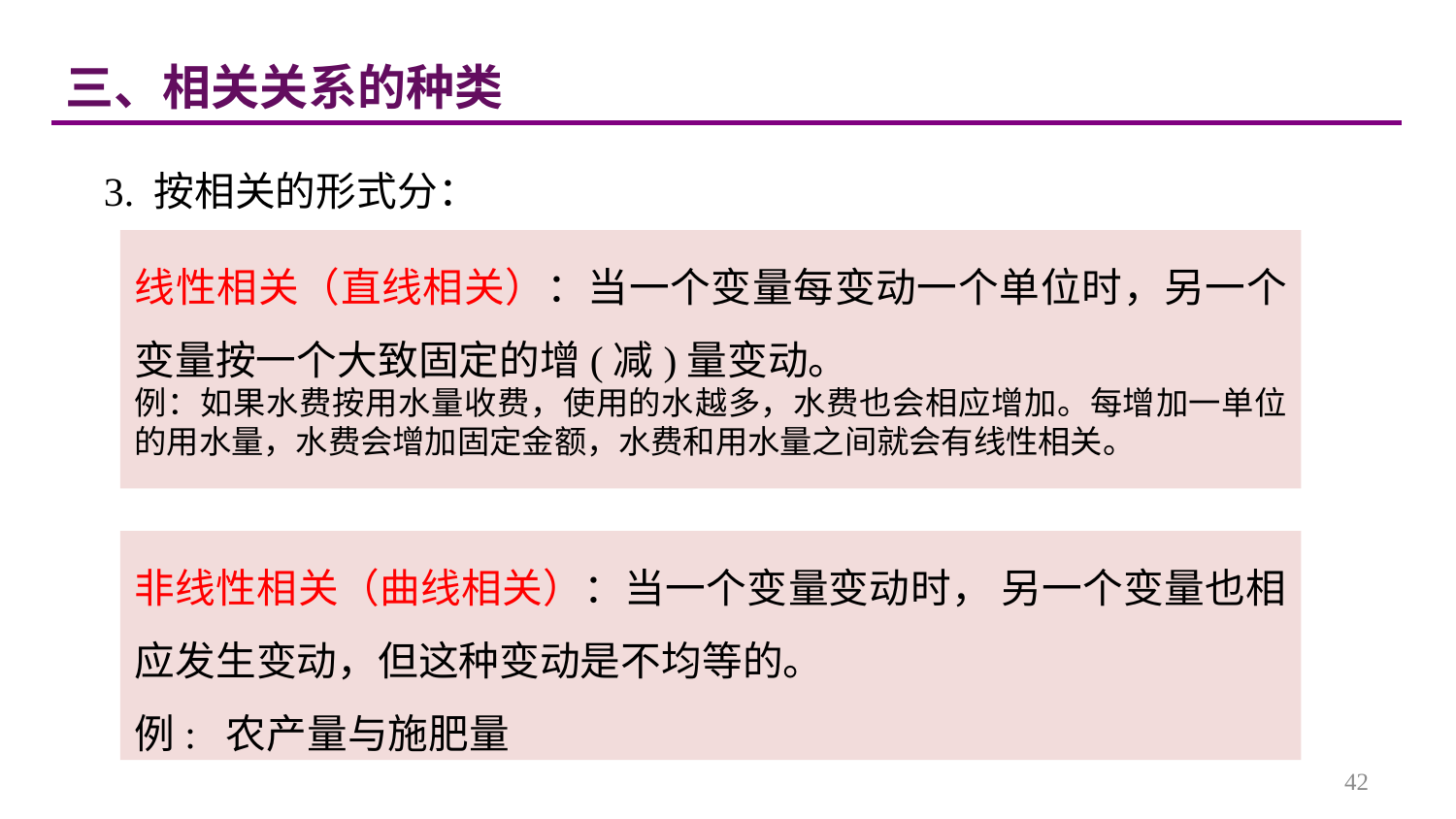

三、相关关系的种类
3. 按相关的形式分：
线性相关（直线相关）：当一个变量每变动一个单位时，另一个变量按一个大致固定的增(减)量变动。
例：如果水费按用水量收费，使用的水越多，水费也会相应增加。每增加一单位的用水量，水费会增加固定金额，水费和用水量之间就会有线性相关。
非线性相关（曲线相关）：当一个变量变动时， 另一个变量也相应发生变动，但这种变动是不均等的。
例:  农产量与施肥量
42